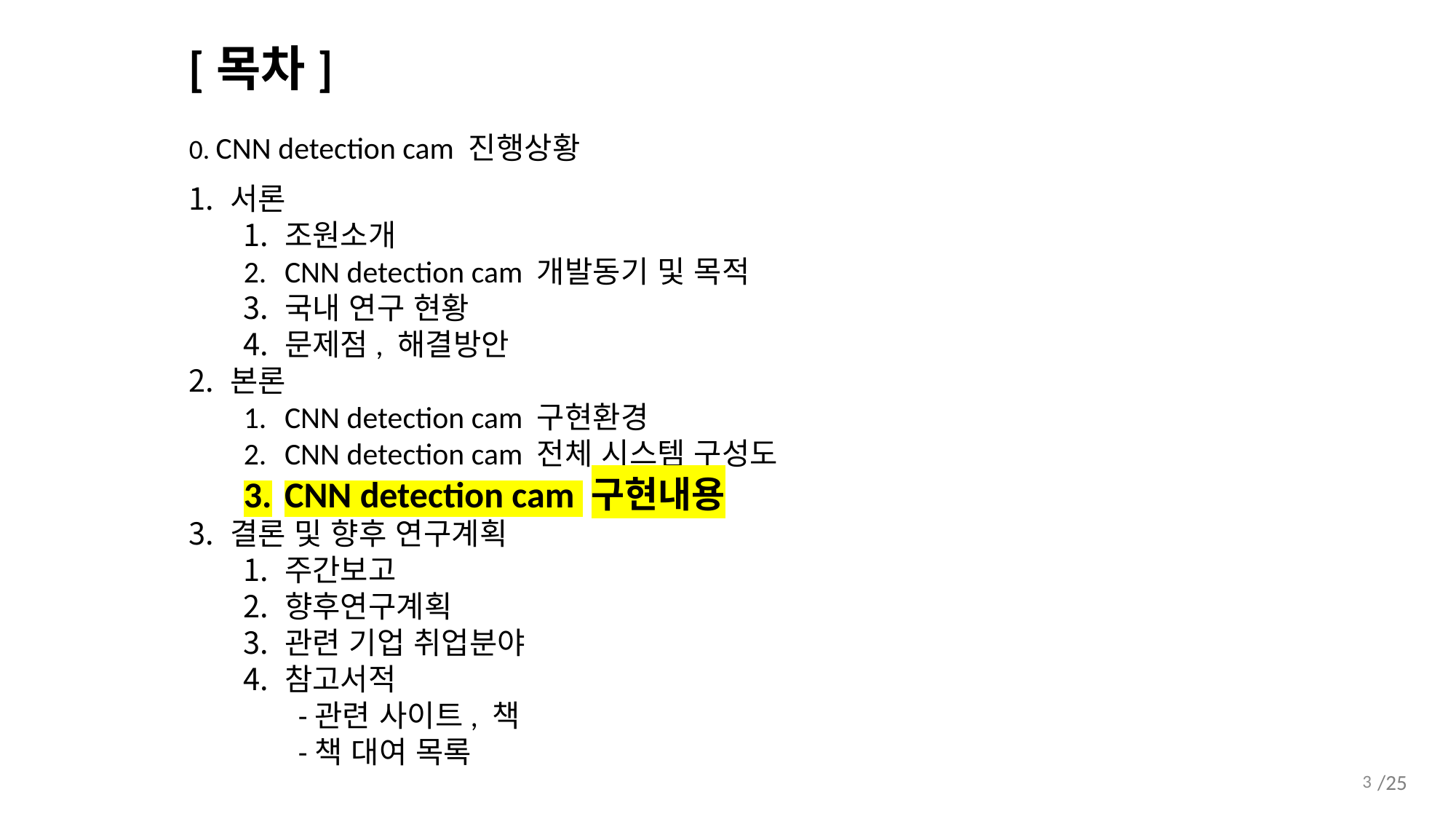

[목차]

0. CNN detection cam 진행상황

서론
조원소개
CNN detection cam 개발동기 및 목적
국내 연구 현황
문제점, 해결방안
본론
CNN detection cam 구현환경
CNN detection cam 전체 시스템 구성도
CNN detection cam 구현내용
결론 및 향후 연구계획
주간보고
향후연구계획
관련 기업 취업분야
참고서적
-관련 사이트, 책
-책 대여 목록

3